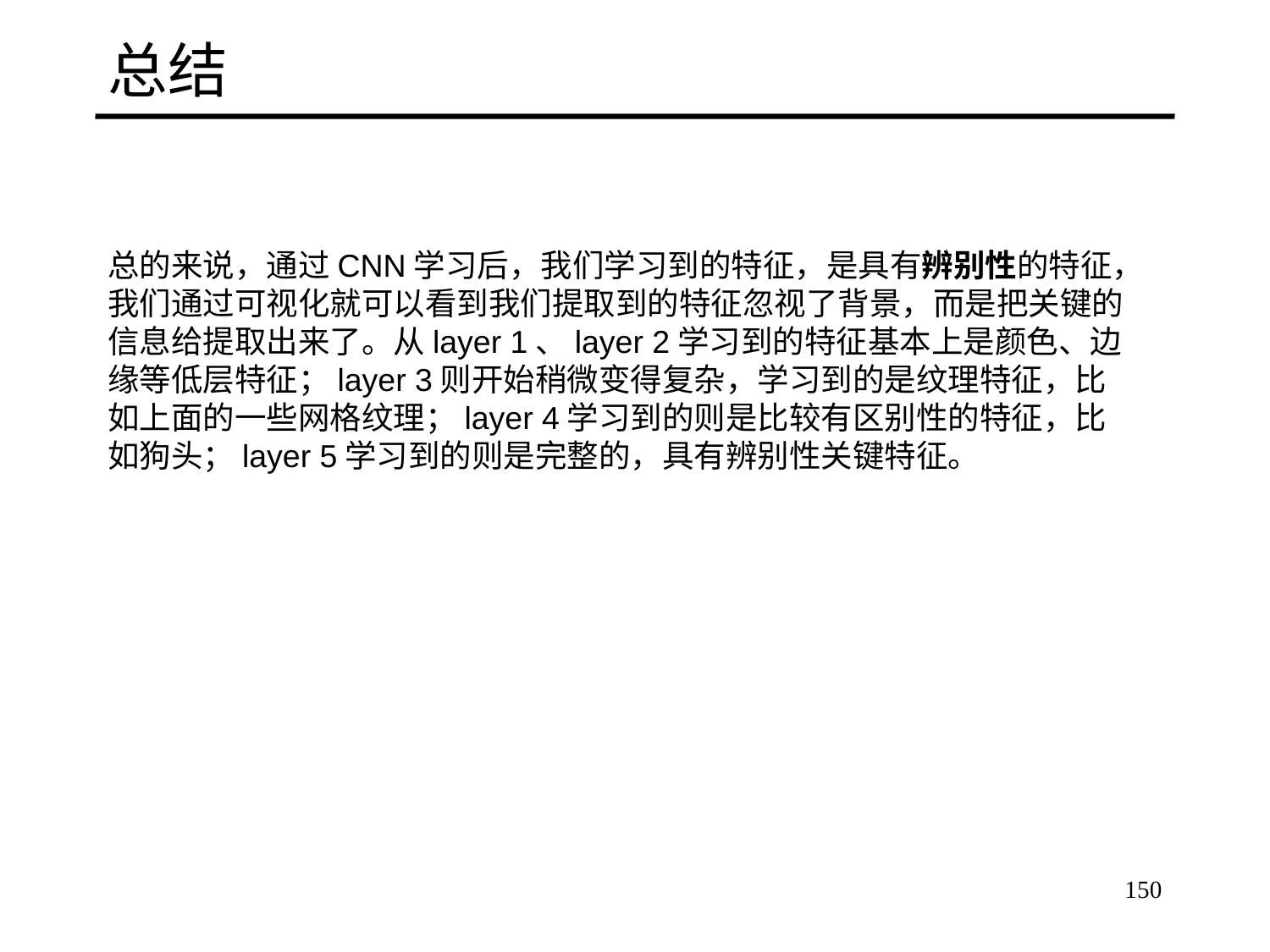

# 总结

总的来说，通过CNN学习后，我们学习到的特征，是具有辨别性的特征，我们通过可视化就可以看到我们提取到的特征忽视了背景，而是把关键的信息给提取出来了。从layer 1、layer 2学习到的特征基本上是颜色、边缘等低层特征；layer 3则开始稍微变得复杂，学习到的是纹理特征，比如上面的一些网格纹理；layer 4学习到的则是比较有区别性的特征，比如狗头；layer 5学习到的则是完整的，具有辨别性关键特征。
150